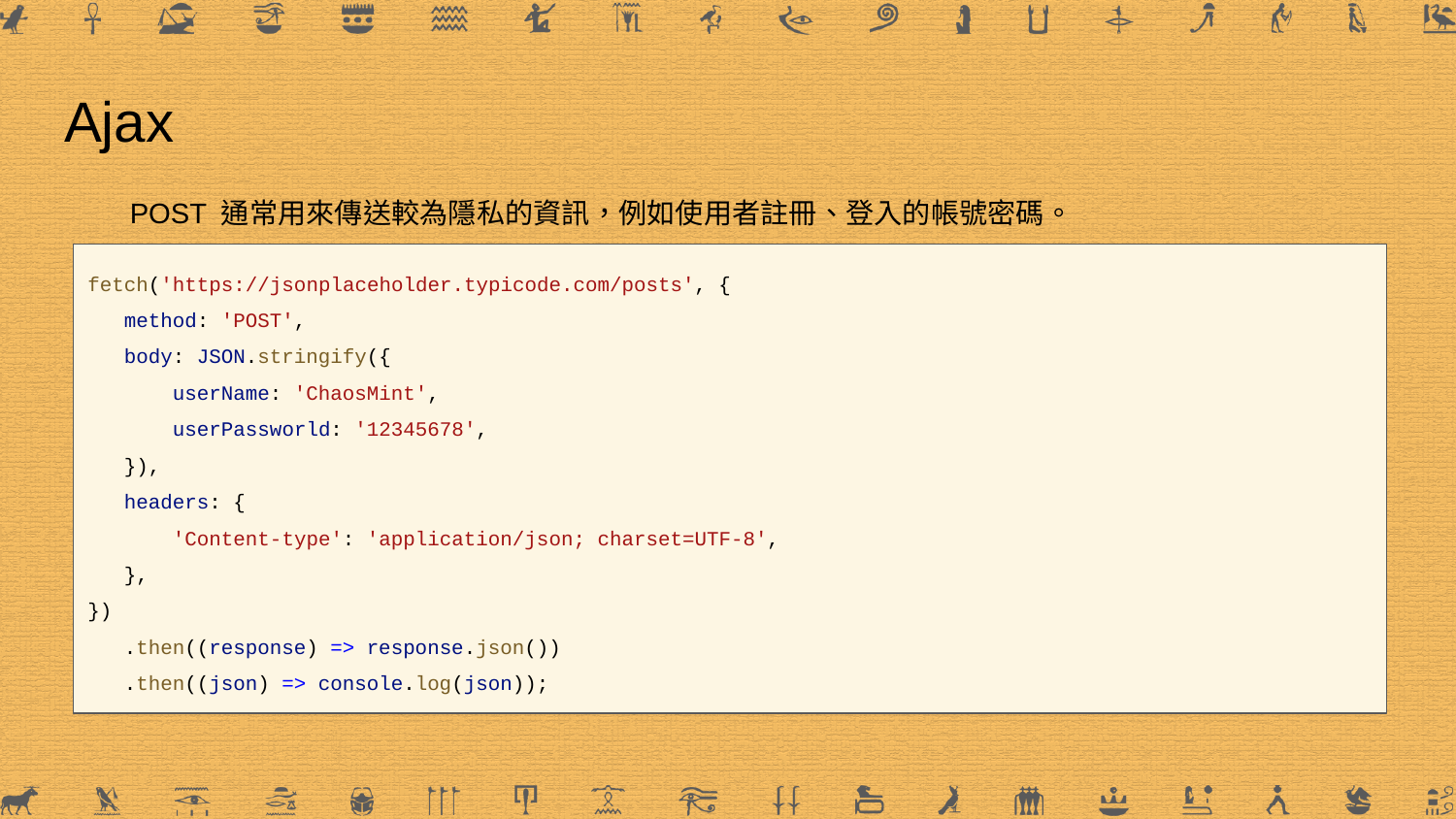

# Ajax
POST 通常用來傳送較為隱私的資訊，例如使用者註冊、登入的帳號密碼。
fetch('https://jsonplaceholder.typicode.com/posts', {
   method: 'POST',
   body: JSON.stringify({
       userName: 'ChaosMint',
       userPassworld: '12345678',
   }),
   headers: {
       'Content-type': 'application/json; charset=UTF-8',
   },
})
   .then((response) => response.json())
   .then((json) => console.log(json));